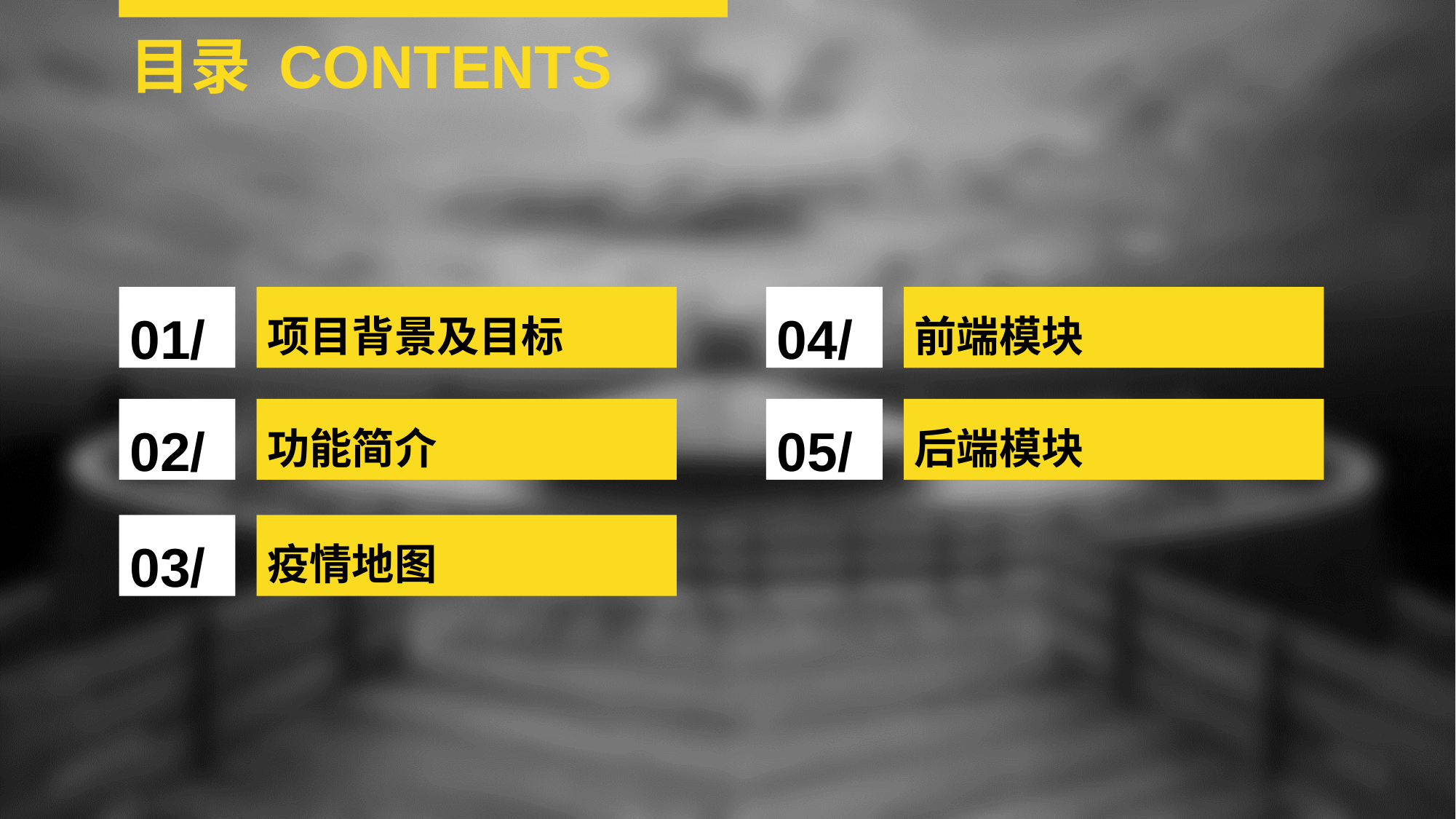

目录 CONTENTS
01/
项目背景及目标
04/
前端模块
02/
功能简介
05/
后端模块
03/
疫情地图